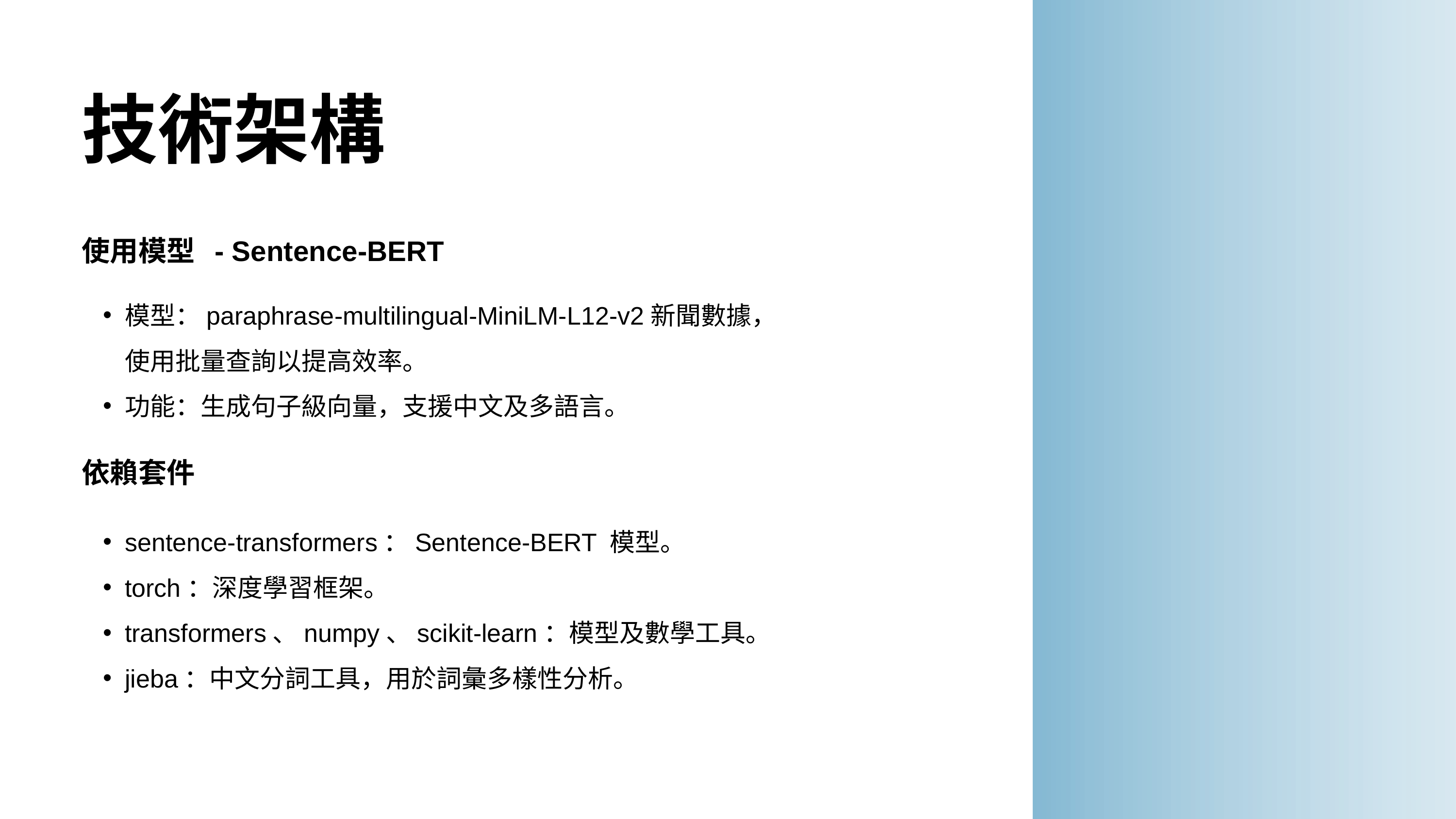

技術架構
使用模型  - Sentence-BERT
模型：paraphrase-multilingual-MiniLM-L12-v2新聞數據，使用批量查詢以提高效率。
功能：生成句子級向量，支援中文及多語言。
依賴套件
sentence-transformers：Sentence-BERT 模型。
torch：深度學習框架。
transformers、numpy、scikit-learn：模型及數學工具。
jieba：中文分詞工具，用於詞彙多樣性分析。